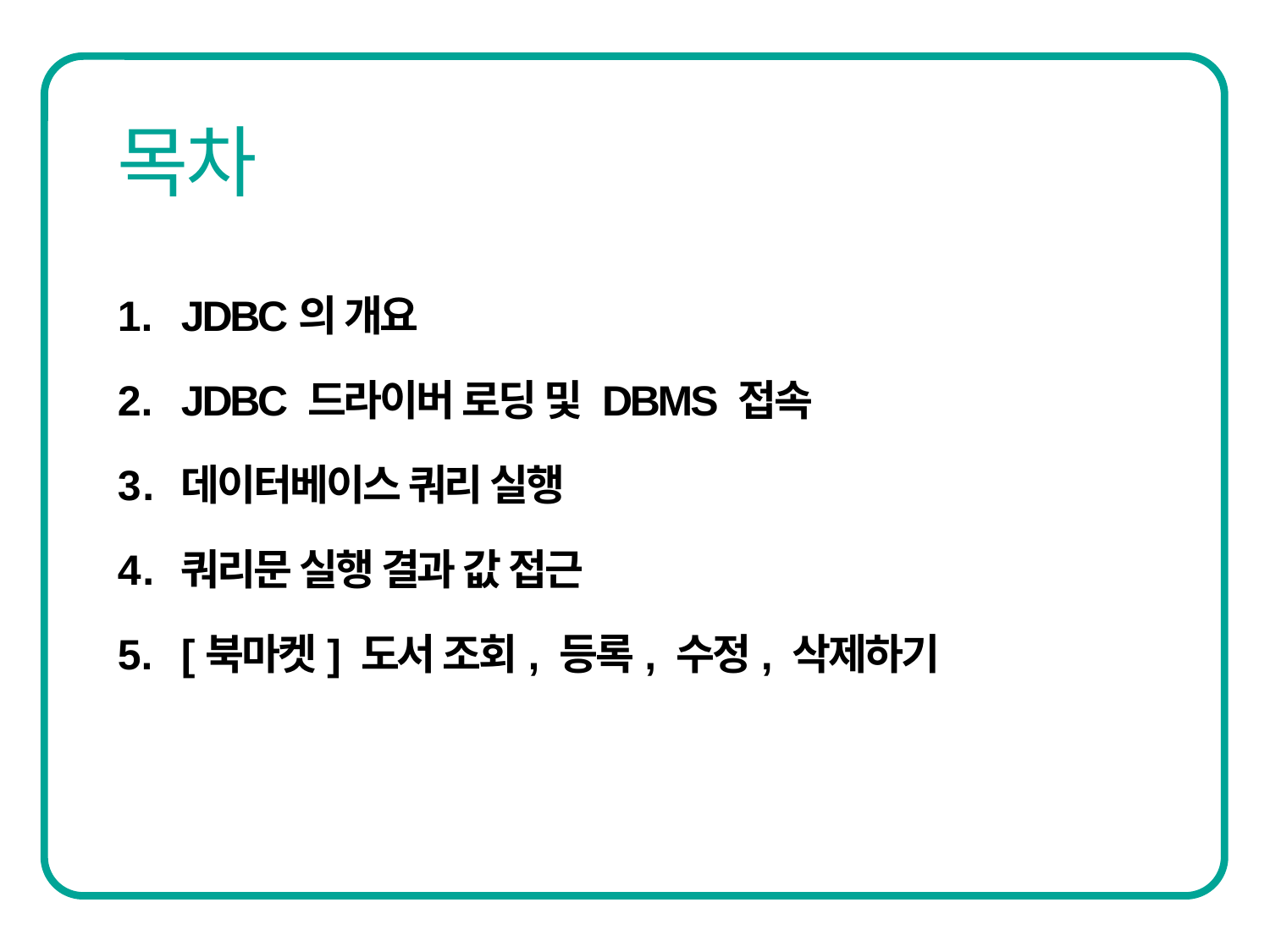

JDBC의 개요
JDBC 드라이버 로딩 및 DBMS 접속
데이터베이스 쿼리 실행
쿼리문 실행 결과 값 접근
[북마켓] 도서 조회, 등록, 수정, 삭제하기